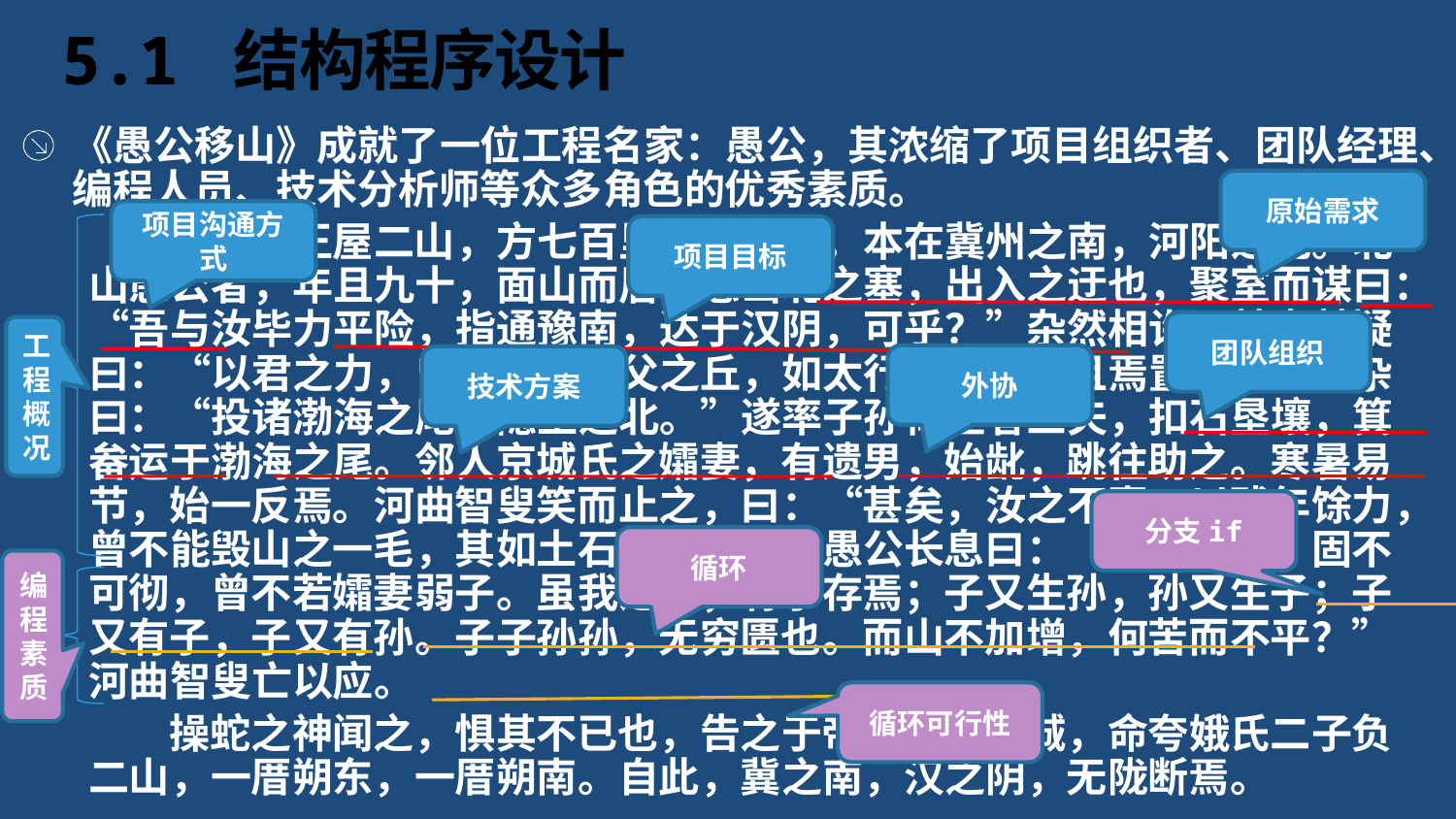

# 5.1 结构程序设计
《愚公移山》成就了一位工程名家：愚公，其浓缩了项目组织者、团队经理、编程人员、技术分析师等众多角色的优秀素质。
        太行、王屋二山，方七百里，高万仞。本在冀州之南，河阳之北。北山愚公者，年且九十，面山而居。惩山北之塞，出入之迂也，聚室而谋曰：“吾与汝毕力平险，指通豫南，达于汉阴，可乎？”杂然相许。其妻献疑曰：“以君之力，曾不能损魁父之丘，如太行王屋何？且焉置土石？”杂曰：“投诸渤海之尾，隐土之北。”遂率子孙荷担者三夫，扣石垦壤，箕畚运于渤海之尾。邻人京城氏之孀妻，有遗男，始龀，跳往助之。寒暑易节，始一反焉。河曲智叟笑而止之，曰：“甚矣，汝之不惠。以残年馀力，曾不能毁山之一毛，其如土石何？”北山愚公长息曰：“汝心之固，固不可彻，曾不若孀妻弱子。虽我之死，有子存焉；子又生孙，孙又生子；子又有子，子又有孙。子子孙孙，无穷匮也。而山不加增，何苦而不平？”河曲智叟亡以应。
        操蛇之神闻之，惧其不已也，告之于帝。帝感其诚，命夸娥氏二子负二山，一厝朔东，一厝朔南。自此，冀之南，汉之阴，无陇断焉。

原始需求
项目沟通方式

项目目标
团队组织
工程概况
外协
技术方案
分支if
循环
编程素质

循环可行性